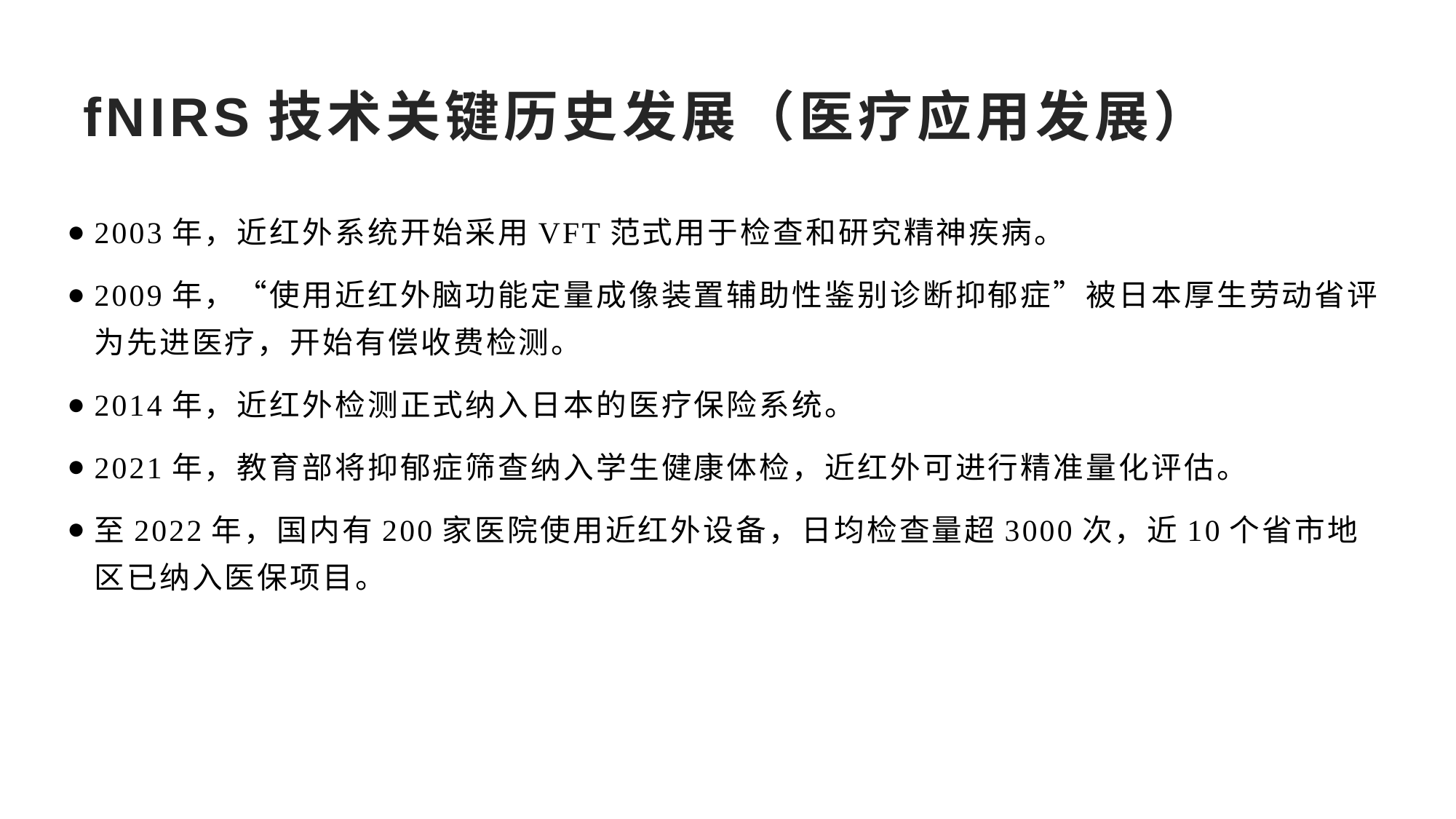

# fNIRS技术关键历史发展（医疗应用发展）
2003年，近红外系统开始采用VFT范式用于检查和研究精神疾病。
2009年，“使用近红外脑功能定量成像装置辅助性鉴别诊断抑郁症”被日本厚生劳动省评为先进医疗，开始有偿收费检测。
2014年，近红外检测正式纳入日本的医疗保险系统。
2021年，教育部将抑郁症筛查纳入学生健康体检，近红外可进行精准量化评估。
至2022年，国内有200家医院使用近红外设备，日均检查量超3000次，近10个省市地区已纳入医保项目。